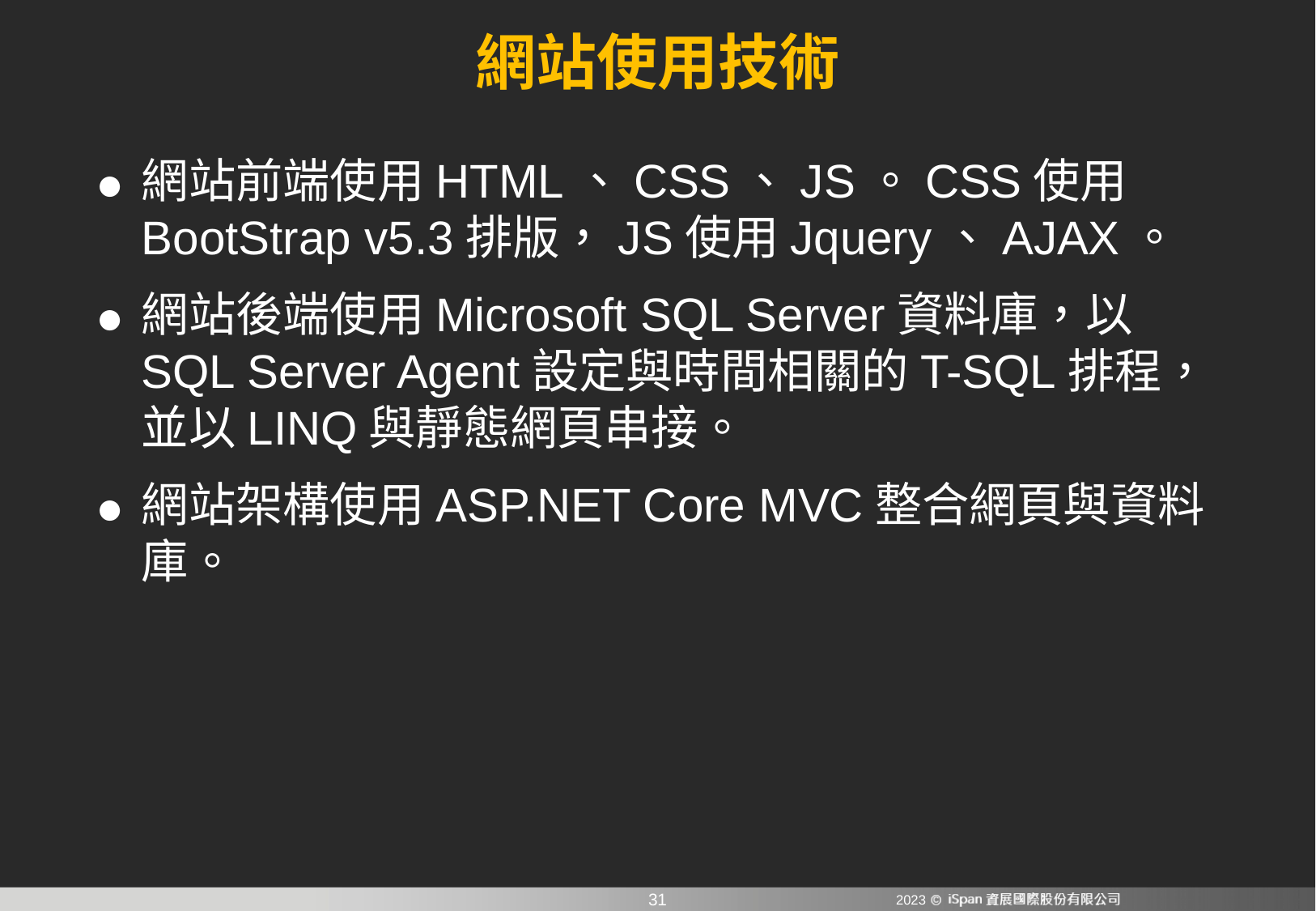

# 網站使用技術
網站前端使用HTML、CSS、JS。CSS使用BootStrap v5.3排版，JS使用Jquery、AJAX。
網站後端使用Microsoft SQL Server資料庫，以SQL Server Agent設定與時間相關的T-SQL排程，並以LINQ與靜態網頁串接。
網站架構使用ASP.NET Core MVC整合網頁與資料庫。
2023